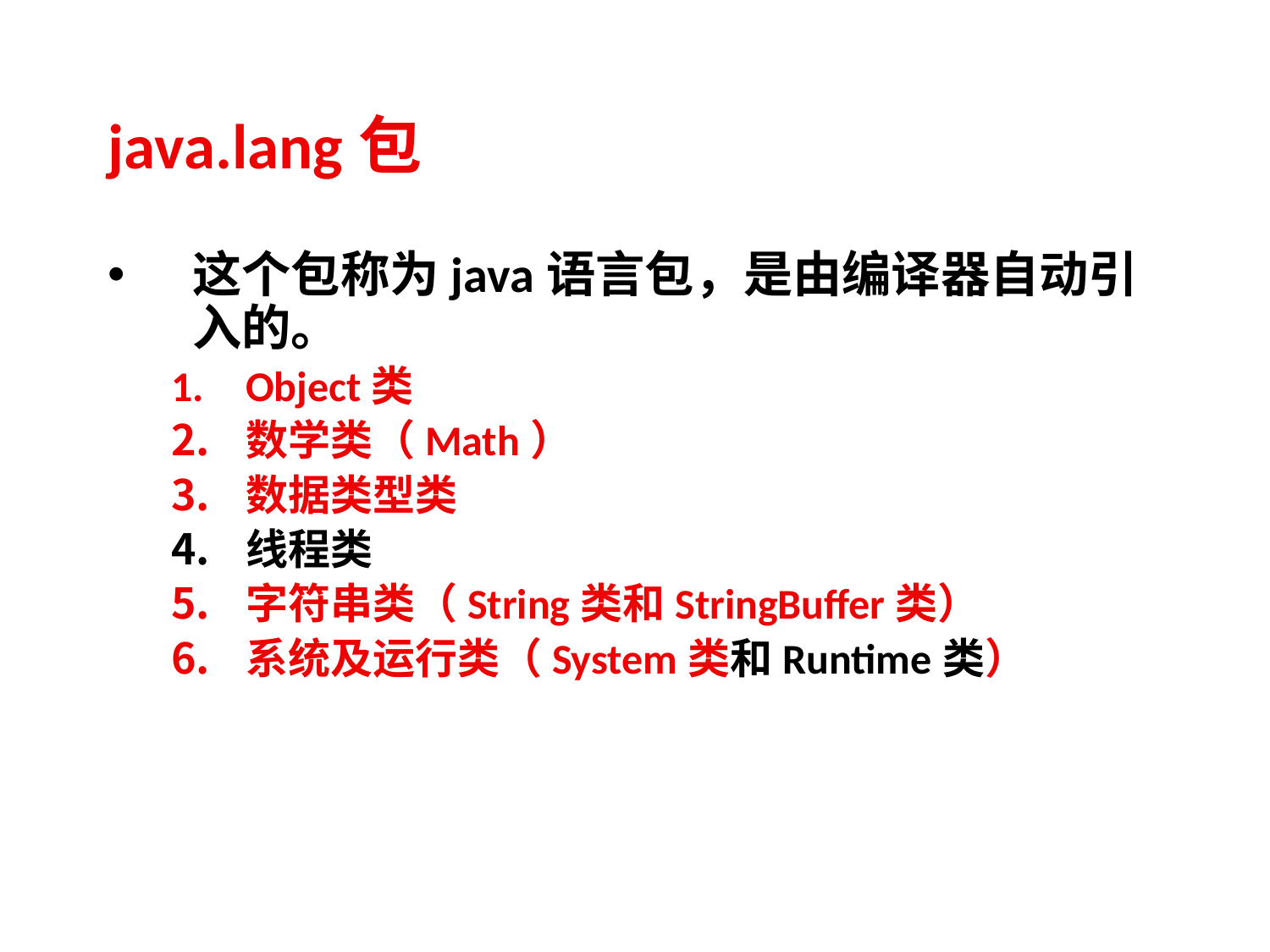

# java.lang包
这个包称为java语言包，是由编译器自动引入的。
Object类
数学类（Math）
数据类型类
线程类
字符串类（String类和StringBuffer类）
系统及运行类（System类和Runtime类）